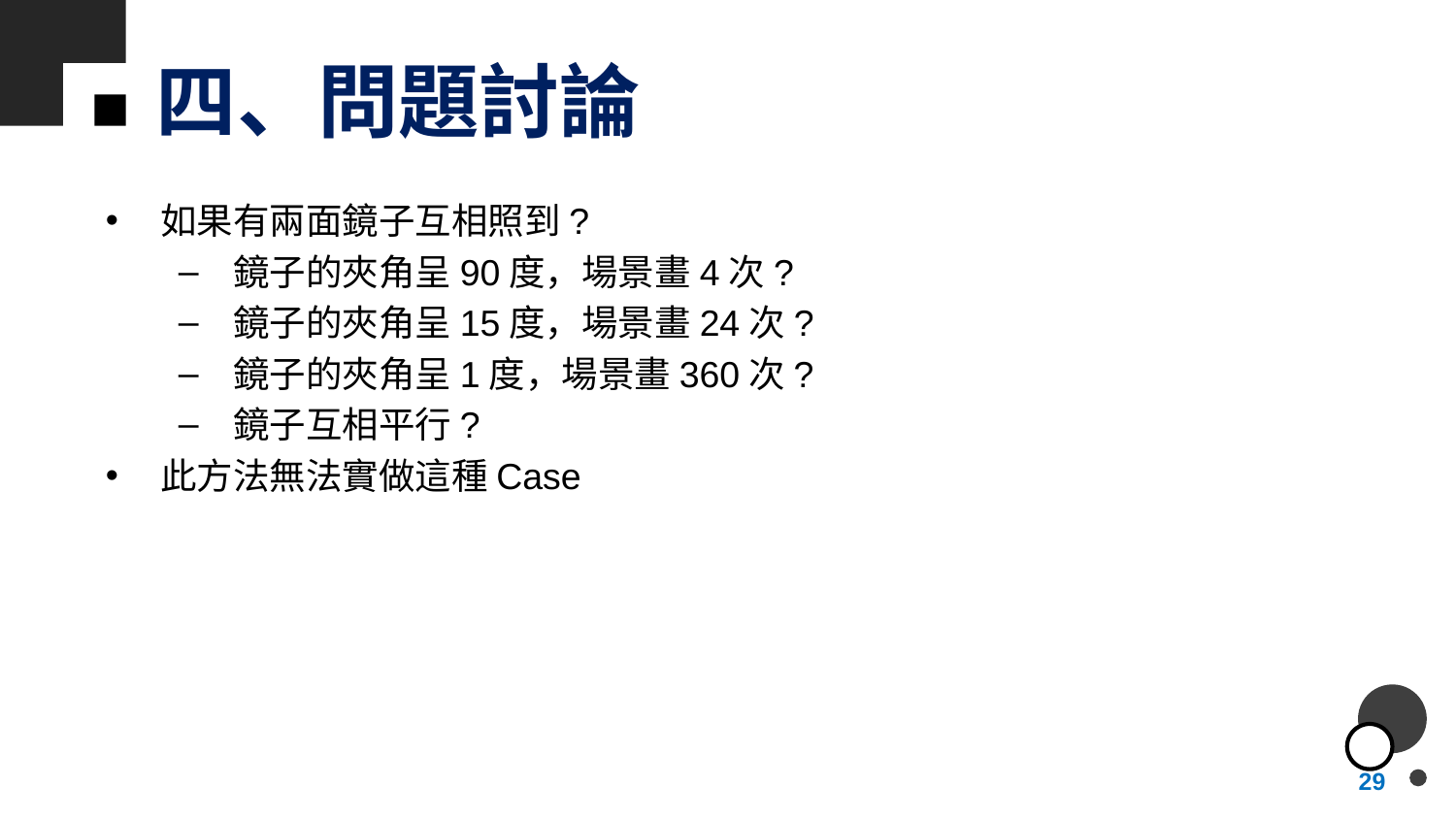

# 四、問題討論
如果有兩面鏡子互相照到?
鏡子的夾角呈90度，場景畫4次?
鏡子的夾角呈15度，場景畫24次?
鏡子的夾角呈1度，場景畫360次?
鏡子互相平行?
此方法無法實做這種Case

29